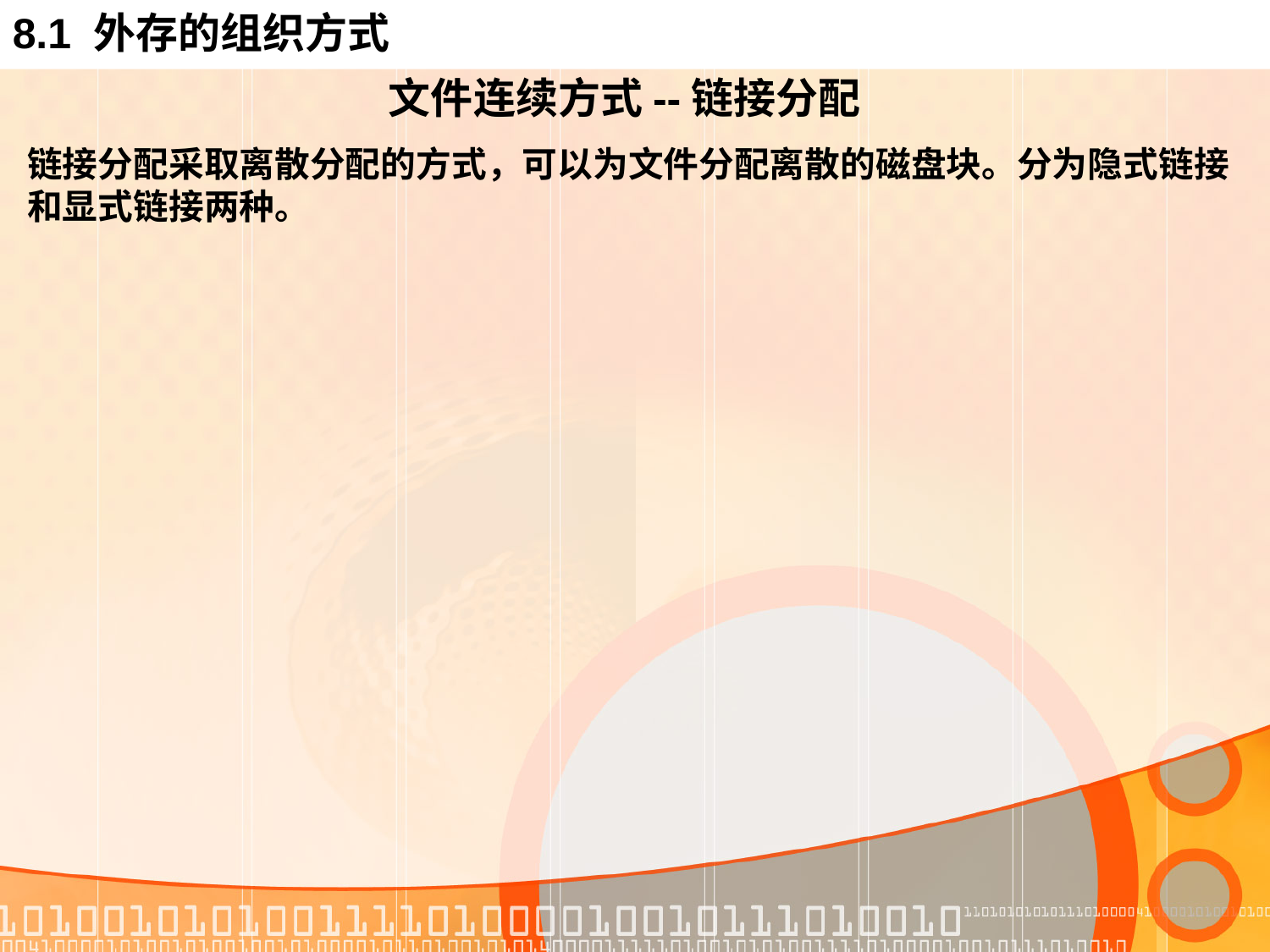

# 8.1 外存的组织方式
文件连续方式--链接分配
链接分配采取离散分配的方式，可以为文件分配离散的磁盘块。分为隐式链接和显式链接两种。